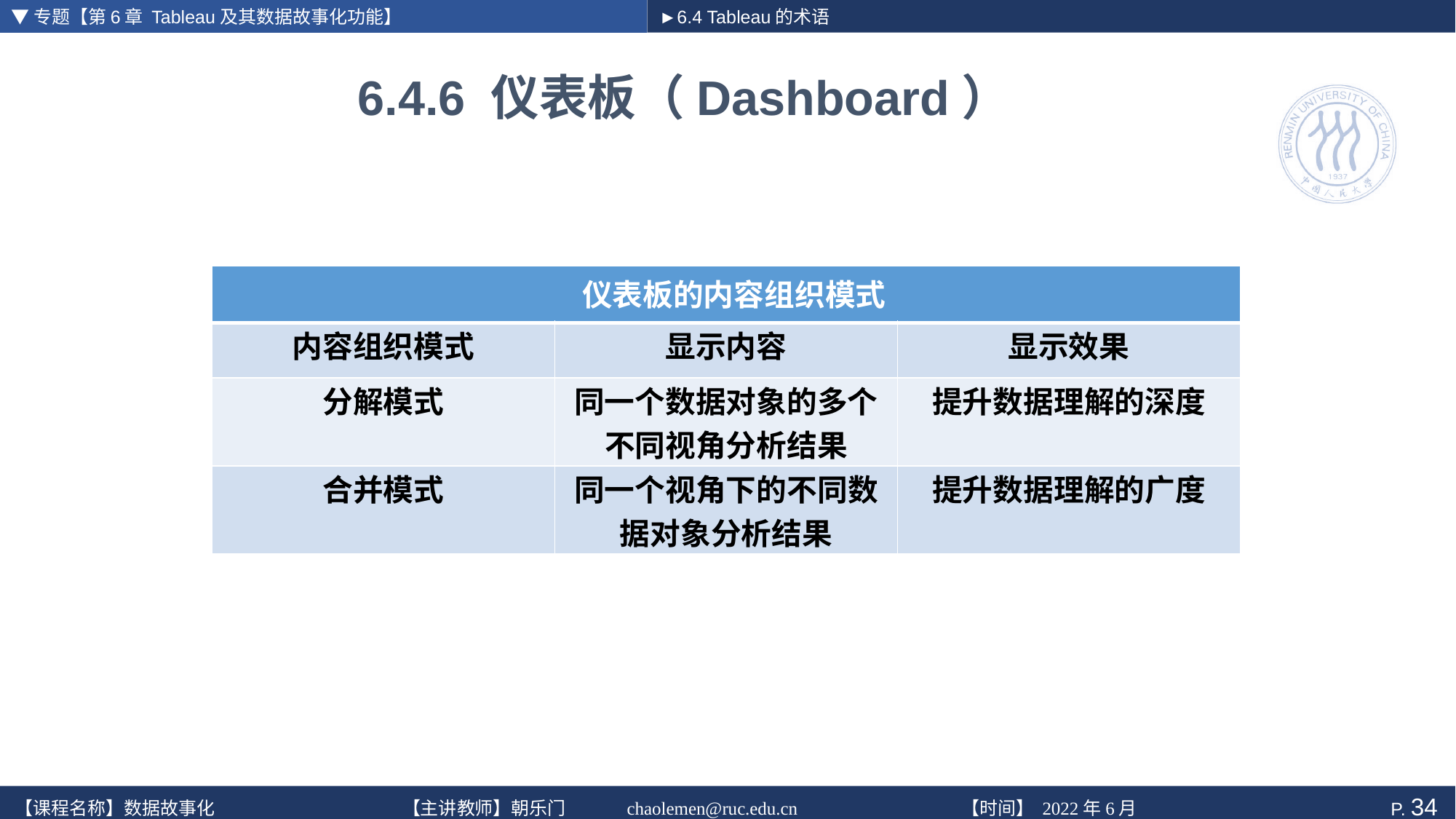

▼专题【第6章 Tableau及其数据故事化功能】
►6.4 Tableau的术语
# 6.4.6 仪表板（Dashboard）
| 仪表板的内容组织模式 |  |  |
| --- | --- | --- |
| 内容组织模式 | 显示内容 | 显示效果 |
| 分解模式 | 同一个数据对象的多个不同视角分析结果 | 提升数据理解的深度 |
| 合并模式 | 同一个视角下的不同数据对象分析结果 | 提升数据理解的广度 |